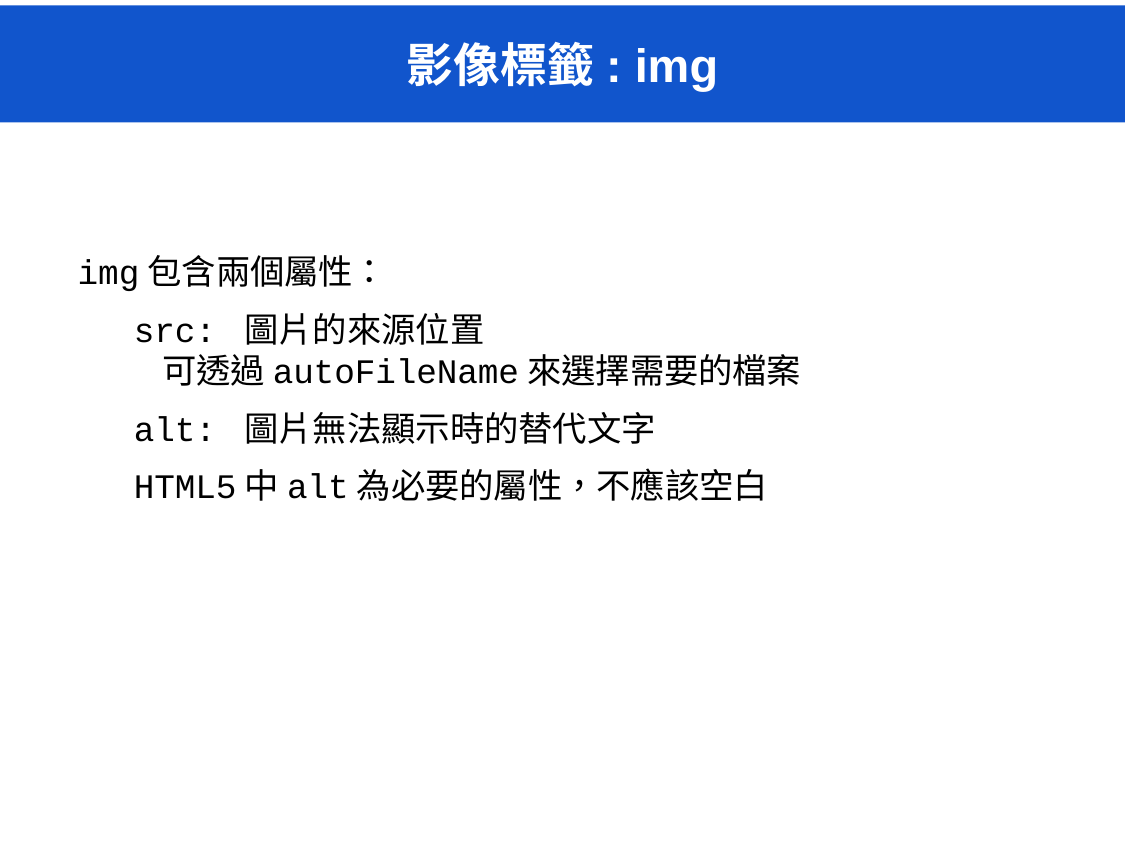

# 影像標籤: img
img包含兩個屬性：
src: 圖片的來源位置
可透過autoFileName來選擇需要的檔案
alt: 圖片無法顯示時的替代文字
HTML5中alt為必要的屬性，不應該空白